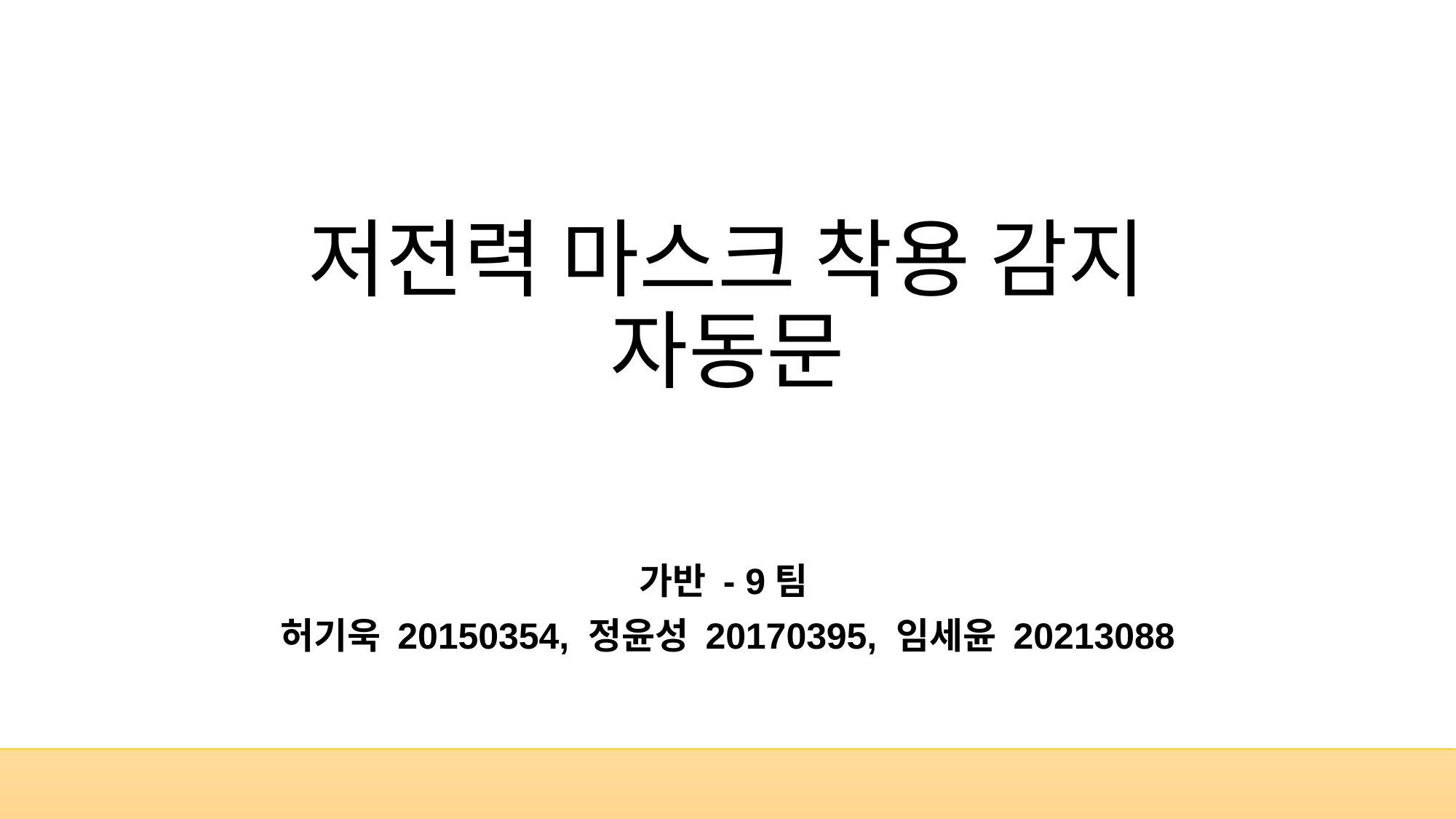

# 저전력 마스크 착용 감지 자동문
가반 - 9팀
허기욱 20150354, 정윤성 20170395, 임세윤 20213088